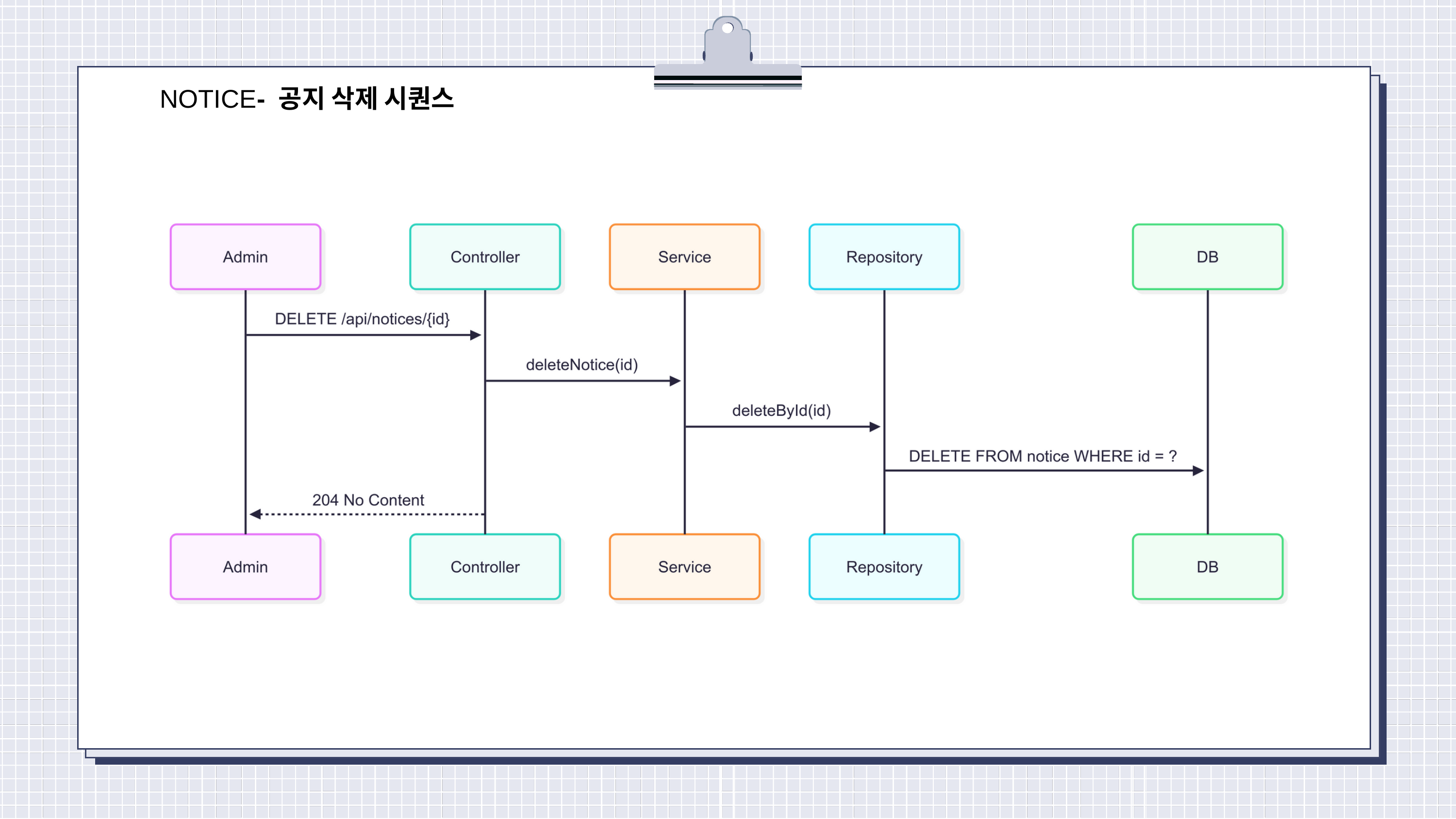

NOTICE- 공지 삭제 시퀀스

진행 상황 요약